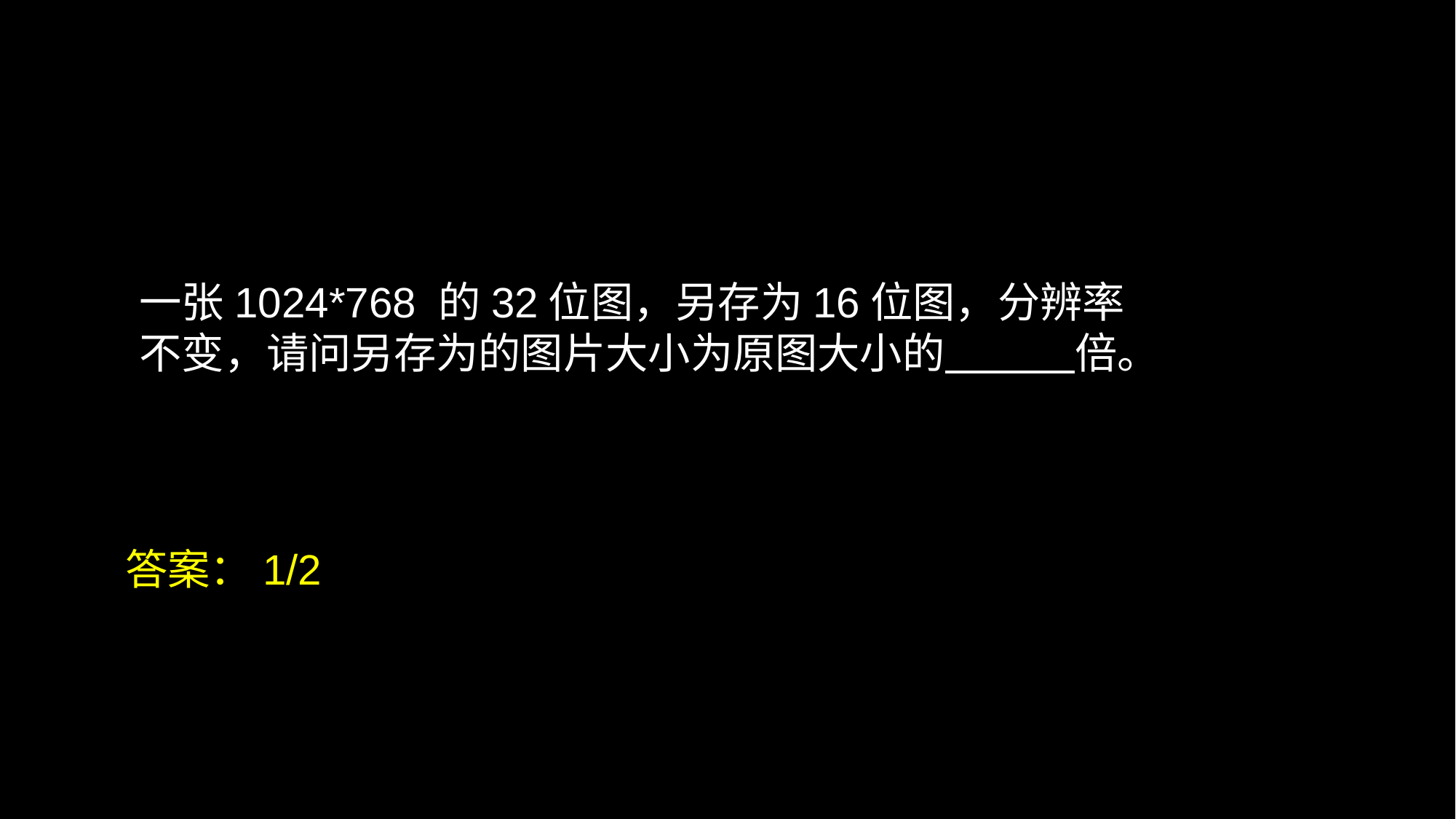

# 一张1024*768 的32位图，另存为16位图，分辨率不变，请问另存为的图片大小为原图大小的           倍。
答案：1/2